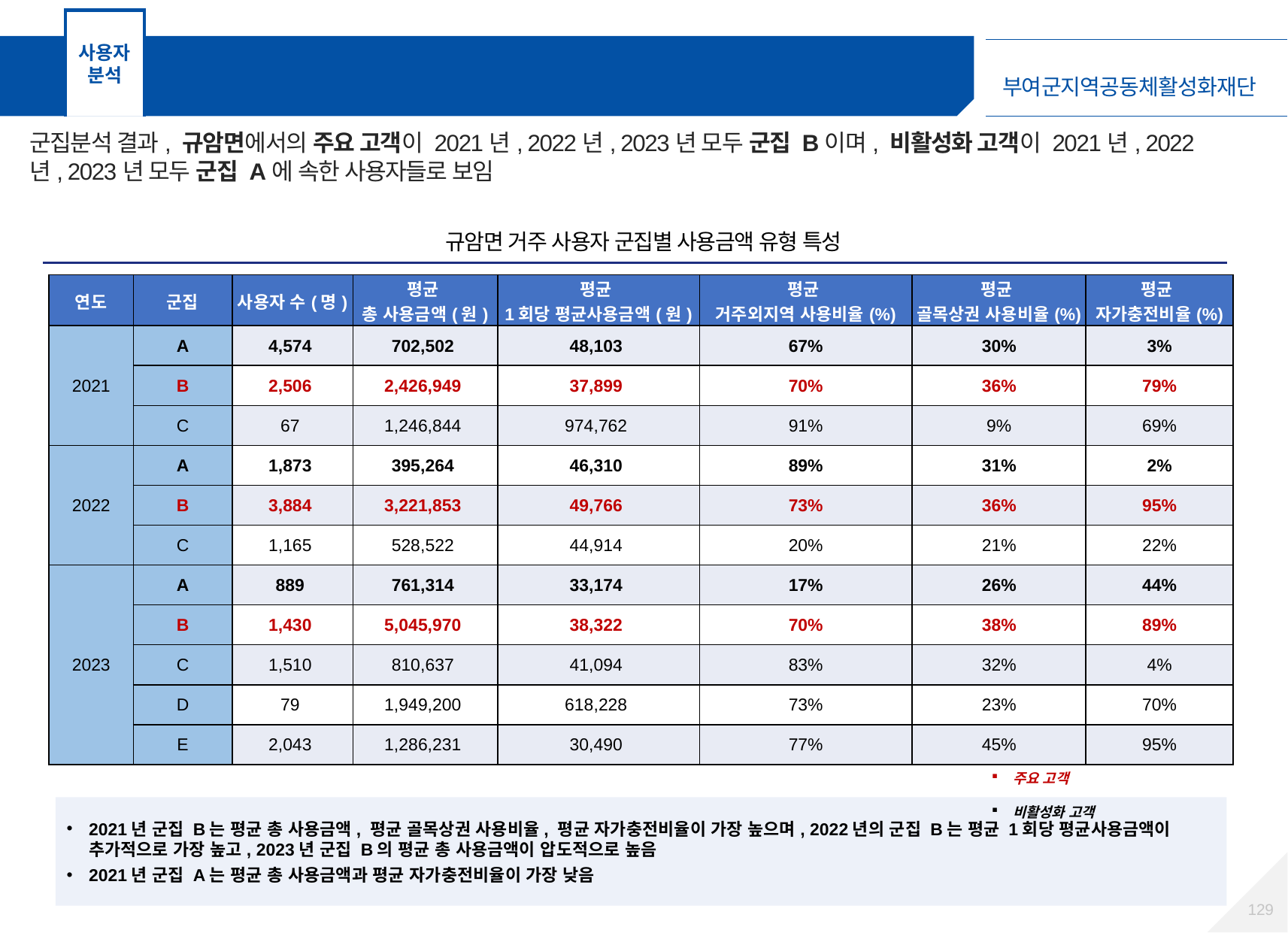

사용자
분석
고객 군집분석 – 규암면 거주 사용자
군집분석 결과, 규암면에서의 주요 고객이 2021년, 2022년, 2023년 모두 군집 B이며, 비활성화 고객이 2021년, 2022년, 2023년 모두 군집 A에 속한 사용자들로 보임
규암면 거주 사용자 군집별 사용금액 유형 특성
| 연도 | 군집 | 사용자 수(명) | 평균 총 사용금액(원) | 평균 1회당 평균사용금액(원) | 평균 거주외지역 사용비율(%) | 평균 골목상권 사용비율(%) | 평균 자가충전비율(%) |
| --- | --- | --- | --- | --- | --- | --- | --- |
| 2021 | A | 4,574 | 702,502 | 48,103 | 67% | 30% | 3% |
|  | B | 2,506 | 2,426,949 | 37,899 | 70% | 36% | 79% |
|  | C | 67 | 1,246,844 | 974,762 | 91% | 9% | 69% |
| 2022 | A | 1,873 | 395,264 | 46,310 | 89% | 31% | 2% |
|  | B | 3,884 | 3,221,853 | 49,766 | 73% | 36% | 95% |
|  | C | 1,165 | 528,522 | 44,914 | 20% | 21% | 22% |
| 2023 | A | 889 | 761,314 | 33,174 | 17% | 26% | 44% |
|  | B | 1,430 | 5,045,970 | 38,322 | 70% | 38% | 89% |
|  | C | 1,510 | 810,637 | 41,094 | 83% | 32% | 4% |
|  | D | 79 | 1,949,200 | 618,228 | 73% | 23% | 70% |
|  | E | 2,043 | 1,286,231 | 30,490 | 77% | 45% | 95% |
주요 고객

비활성화 고객
2021년 군집 B는 평균 총 사용금액, 평균 골목상권 사용비율, 평균 자가충전비율이 가장 높으며, 2022년의 군집 B는 평균 1회당 평균사용금액이 추가적으로 가장 높고, 2023년 군집 B의 평균 총 사용금액이 압도적으로 높음
2021년 군집 A는 평균 총 사용금액과 평균 자가충전비율이 가장 낮음
129